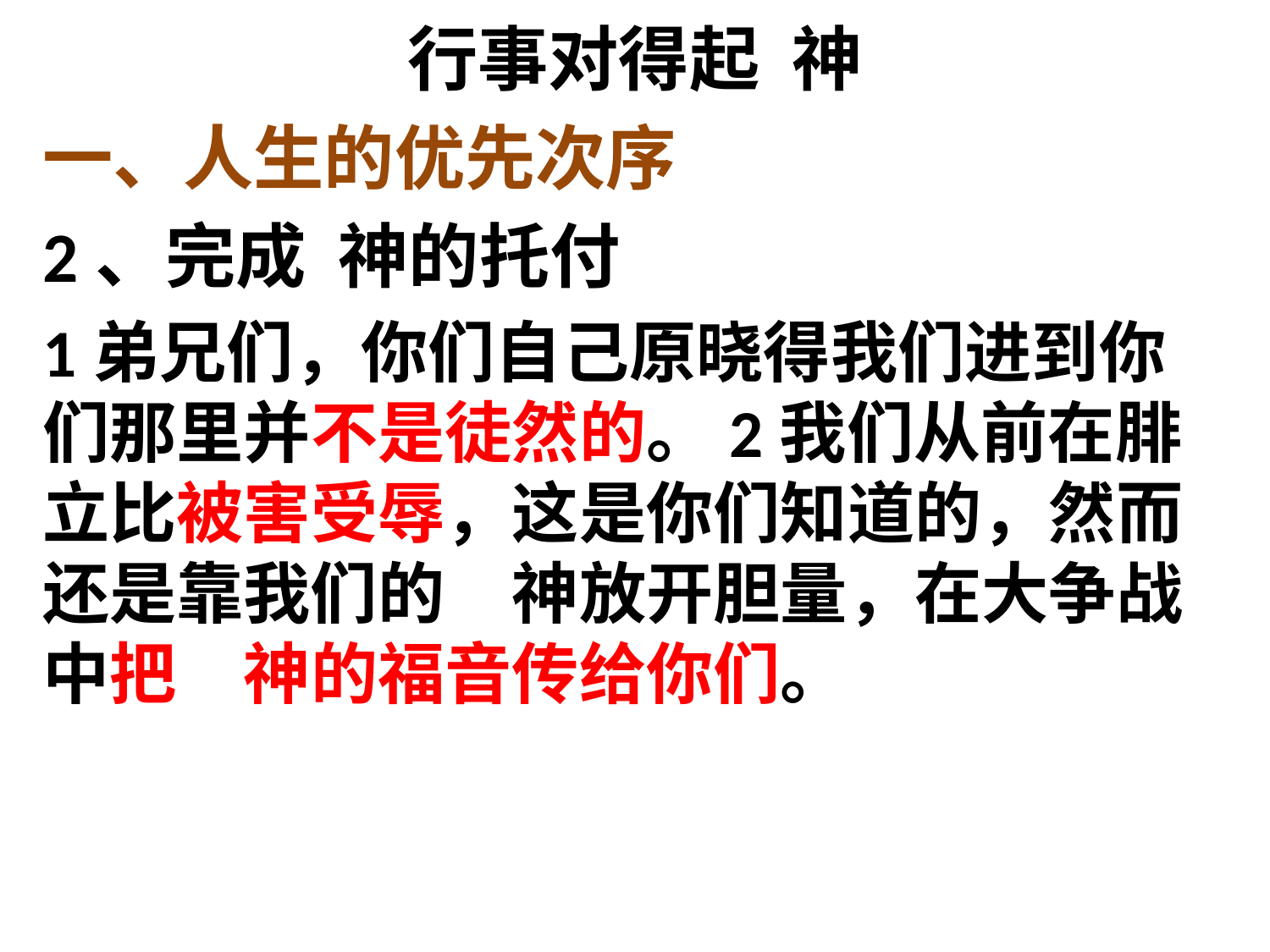

# 行事对得起  神
一、人生的优先次序
2、完成  神的托付
1弟兄们，你们自己原晓得我们进到你们那里并不是徒然的。2我们从前在腓立比被害受辱，这是你们知道的，然而还是靠我们的　神放开胆量，在大争战中把　神的福音传给你们。